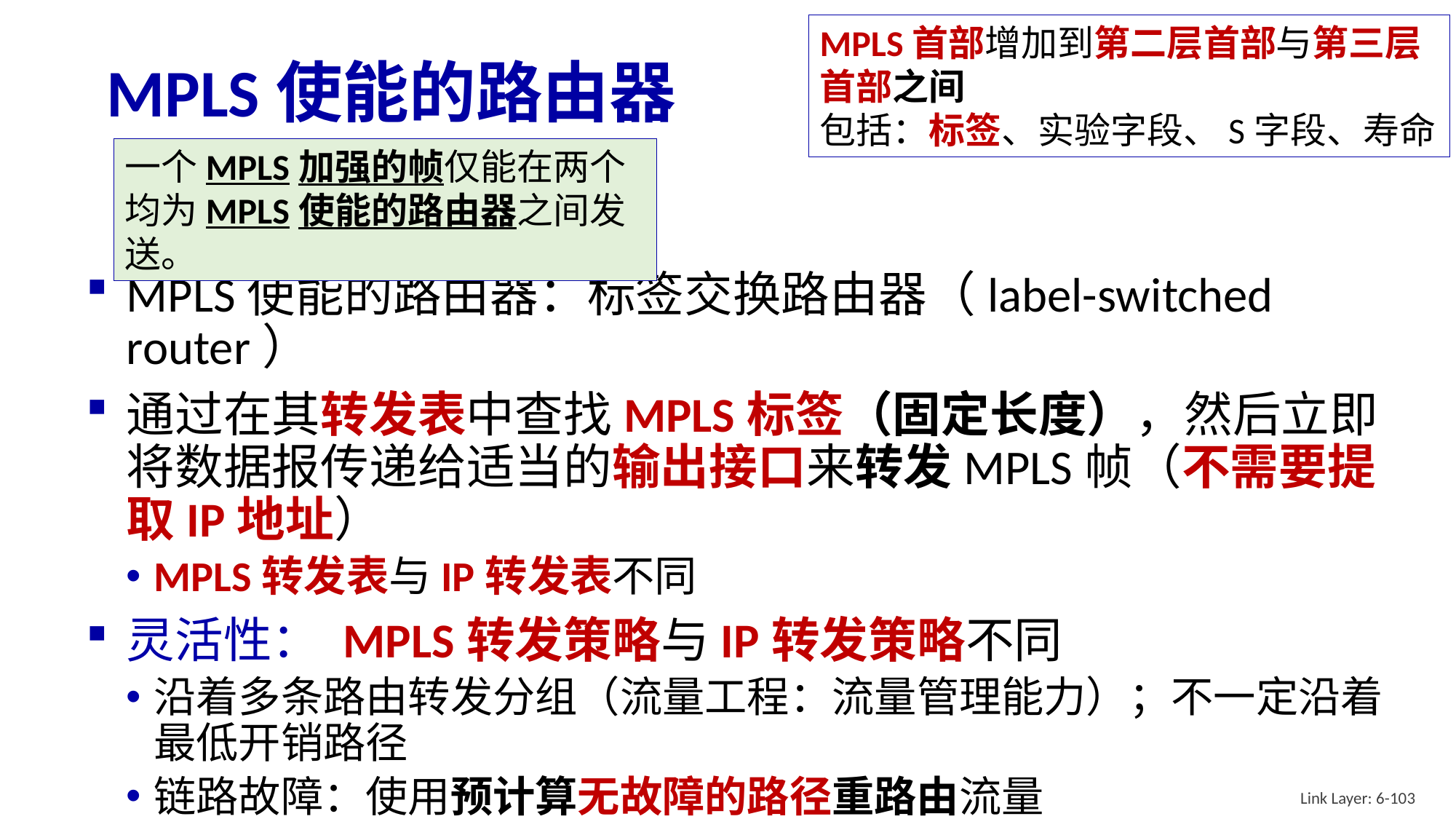

MPLS首部增加到第二层首部与第三层首部之间
包括：标签、实验字段、S字段、寿命
# MPLS使能的路由器
一个MPLS加强的帧仅能在两个均为MPLS使能的路由器之间发送。
MPLS使能的路由器：标签交换路由器（label-switched router）
通过在其转发表中查找MPLS标签（固定长度），然后立即将数据报传递给适当的输出接口来转发MPLS帧（不需要提取IP地址）
MPLS转发表与IP转发表不同
灵活性： MPLS转发策略与IP转发策略不同
沿着多条路由转发分组（流量工程：流量管理能力）；不一定沿着最低开销路径
链路故障：使用预计算无故障的路径重路由流量
Link Layer: 6-103